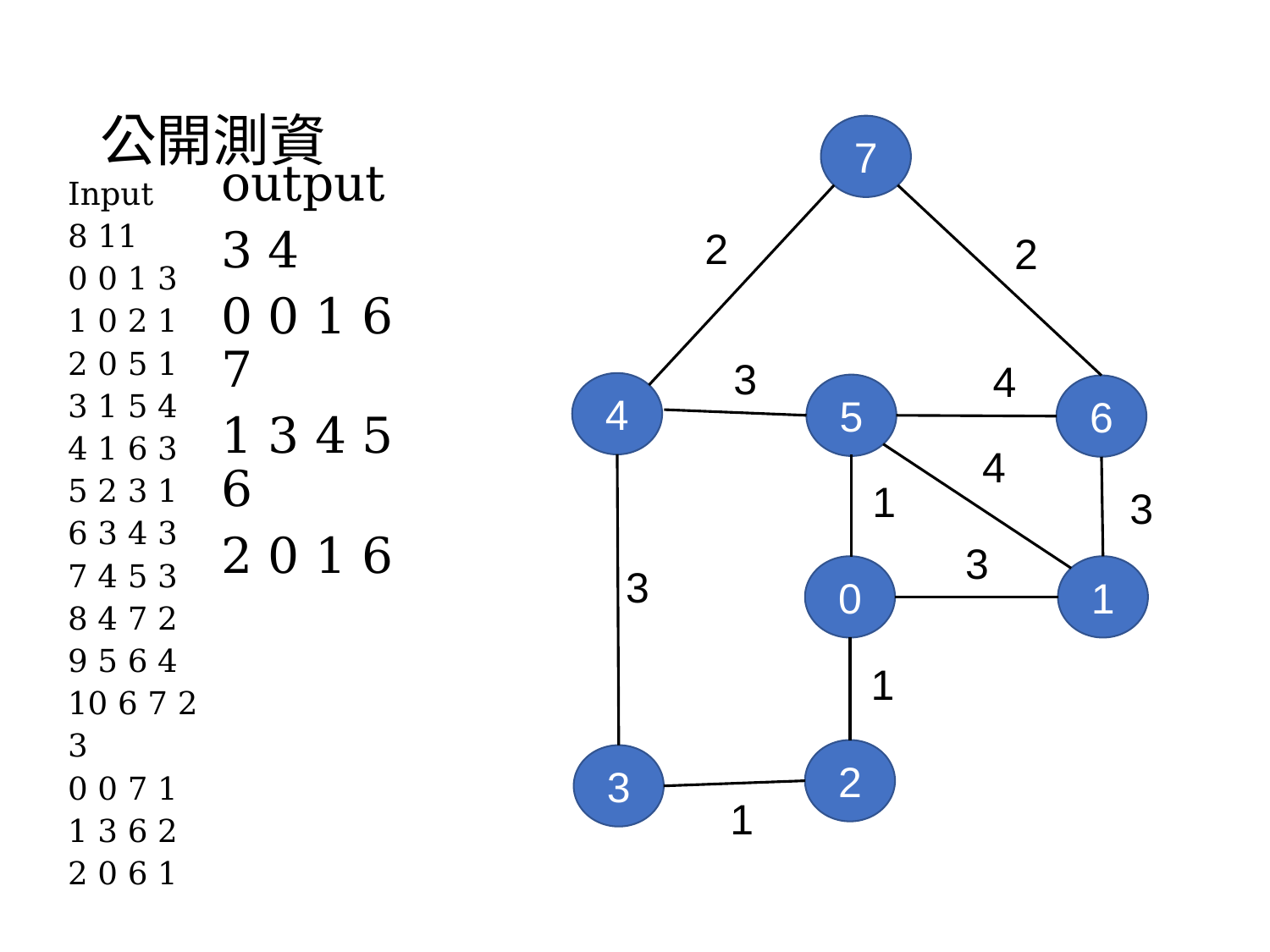

# 公開測資
7
output
3 4
0 0 1 6 7
1 3 4 5 6
2 0 1 6
Input
8 11
0 0 1 3
1 0 2 1
2 0 5 1
3 1 5 4
4 1 6 3
5 2 3 1
6 3 4 3
7 4 5 3
8 4 7 2
9 5 6 4
10 6 7 2
3
0 0 7 1
1 3 6 2
2 0 6 1
2
2
3
4
4
5
6
4
1
3
3
3
0
1
1
2
3
1